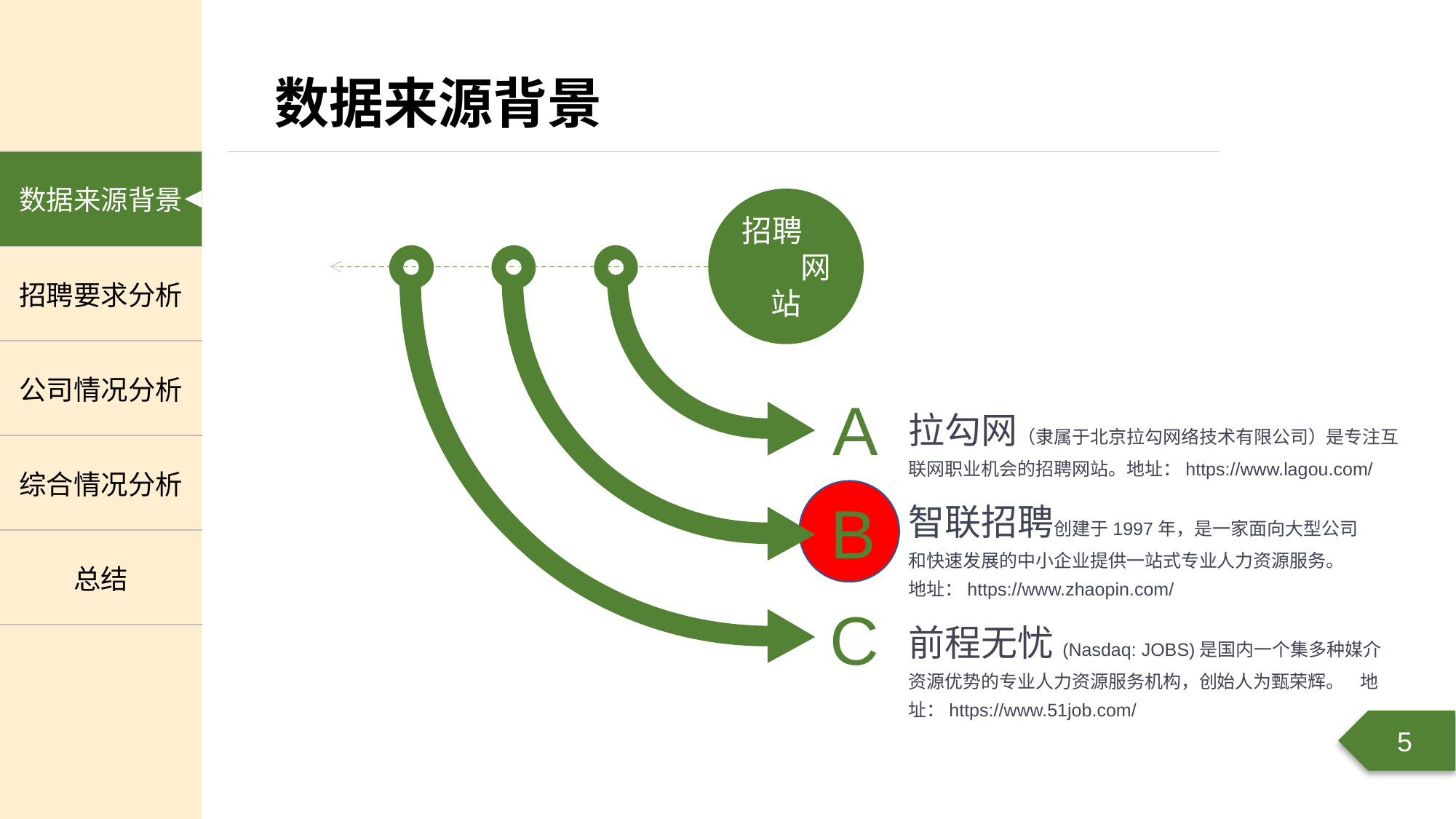

招聘              网站

A
拉勾网（隶属于北京拉勾网络技术有限公司）是专注互联网职业机会的招聘网站。地址：https://www.lagou.com/

智联招聘创建于1997年，是一家面向大型公司和快速发展的中小企业提供一站式专业人力资源服务。地址：https://www.zhaopin.com/
B
C
前程无忧(Nasdaq: JOBS)是国内一个集多种媒介资源优势的专业人力资源服务机构，创始人为甄荣辉。    地址：https://www.51job.com/